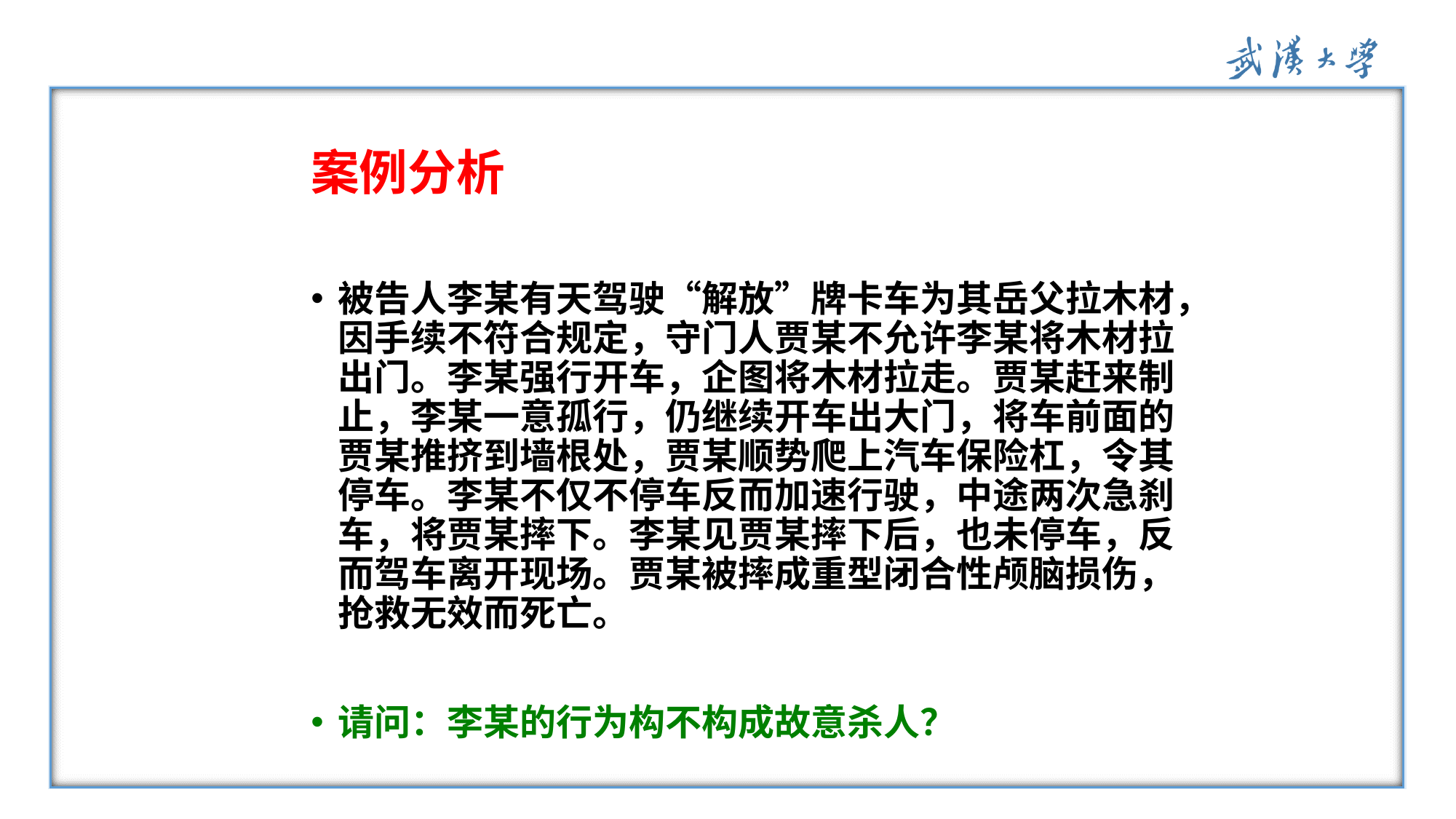

#
案例分析

被告人李某有天驾驶“解放”牌卡车为其岳父拉木材，因手续不符合规定，守门人贾某不允许李某将木材拉出门。李某强行开车，企图将木材拉走。贾某赶来制止，李某一意孤行，仍继续开车出大门，将车前面的贾某推挤到墙根处，贾某顺势爬上汽车保险杠，令其停车。李某不仅不停车反而加速行驶，中途两次急刹车，将贾某摔下。李某见贾某摔下后，也未停车，反而驾车离开现场。贾某被摔成重型闭合性颅脑损伤，抢救无效而死亡。

请问：李某的行为构不构成故意杀人？